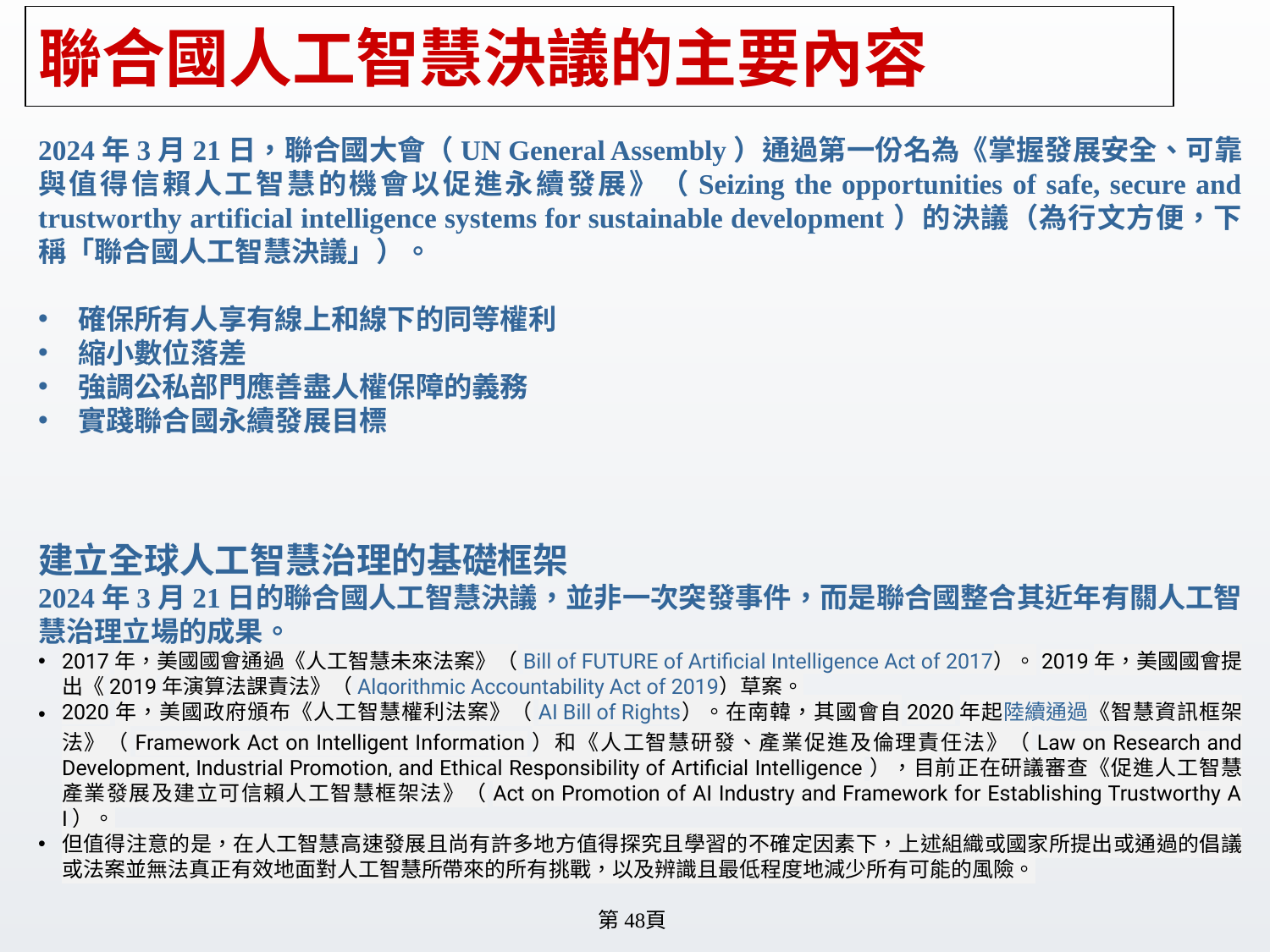

# 聯合國人工智慧決議的主要內容
2024年3月21日，聯合國大會（UN General Assembly）通過第一份名為《掌握發展安全、可靠與值得信賴人工智慧的機會以促進永續發展》（Seizing the opportunities of safe, secure and trustworthy artificial intelligence systems for sustainable development）的決議（為行文方便，下稱「聯合國人工智慧決議」）。

確保所有人享有線上和線下的同等權利
縮小數位落差
強調公私部門應善盡人權保障的義務
實踐聯合國永續發展目標

建立全球人工智慧治理的基礎框架
2024年3月21日的聯合國人工智慧決議，並非一次突發事件，而是聯合國整合其近年有關人工智慧治理立場的成果。
2017年，美國國會通過《人工智慧未來法案》（Bill of FUTURE of Artificial Intelligence Act of 2017）。2019年，美國國會提出《2019年演算法課責法》（Algorithmic Accountability Act of 2019）草案。
2020年，美國政府頒布《人工智慧權利法案》（AI Bill of Rights）。在南韓，其國會自2020年起陸續通過《智慧資訊框架法》（Framework Act on Intelligent Information）和《人工智慧研發、產業促進及倫理責任法》（Law on Research and Development, Industrial Promotion, and Ethical Responsibility of Artificial Intelligence），目前正在研議審查《促進人工智慧產業發展及建立可信賴人工智慧框架法》（Act on Promotion of AI Industry and Framework for Establishing Trustworthy AI）。
但值得注意的是，在人工智慧高速發展且尚有許多地方值得探究且學習的不確定因素下，上述組織或國家所提出或通過的倡議或法案並無法真正有效地面對人工智慧所帶來的所有挑戰，以及辨識且最低程度地減少所有可能的風險。